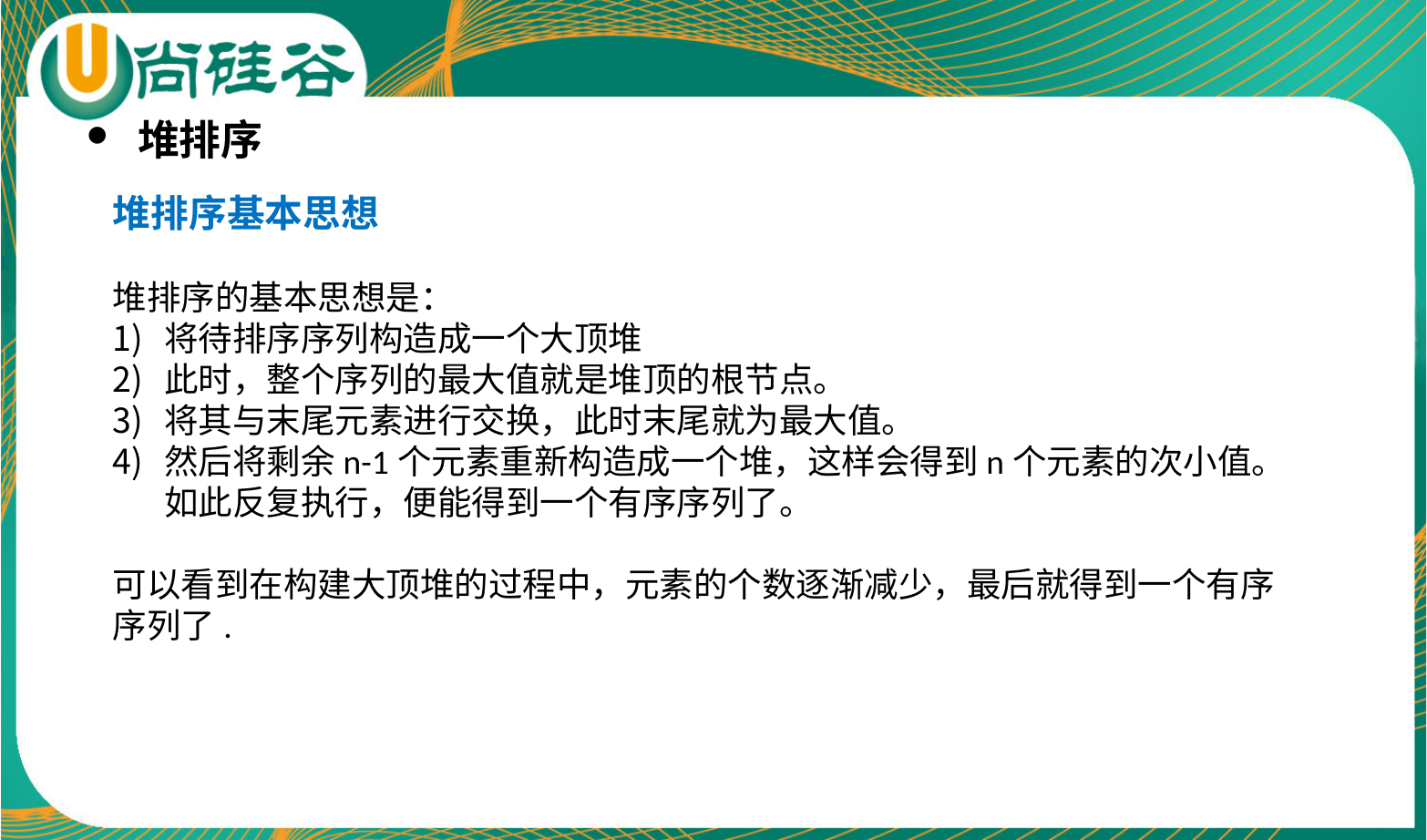

堆排序
堆排序基本思想

堆排序的基本思想是：
将待排序序列构造成一个大顶堆
此时，整个序列的最大值就是堆顶的根节点。
将其与末尾元素进行交换，此时末尾就为最大值。
然后将剩余n-1个元素重新构造成一个堆，这样会得到n个元素的次小值。如此反复执行，便能得到一个有序序列了。

可以看到在构建大顶堆的过程中，元素的个数逐渐减少，最后就得到一个有序序列了.